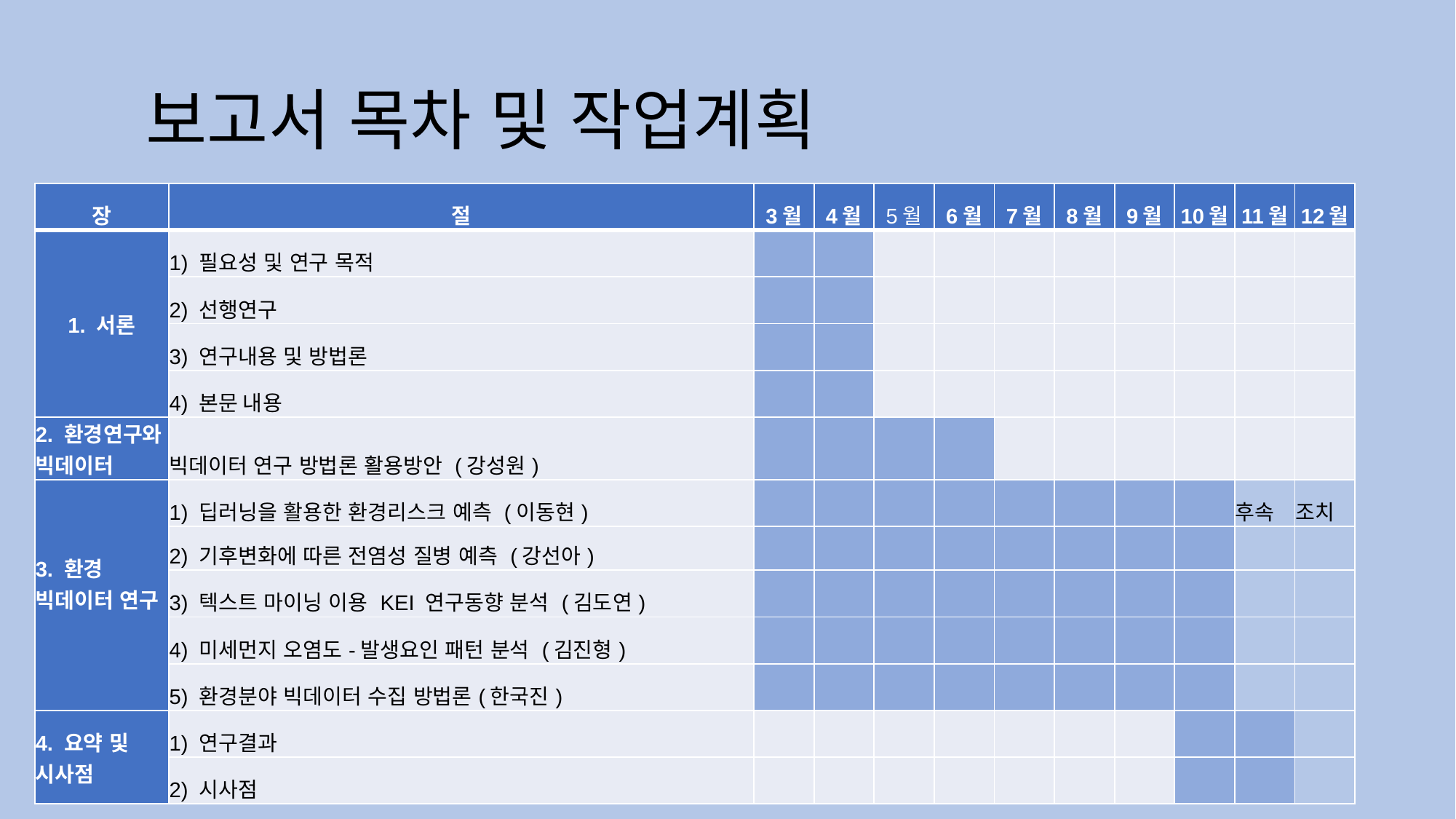

# 보고서 목차 및 작업계획
| 장 | 절 | 3월 | 4월 | 5월 | 6월 | 7월 | 8월 | 9월 | 10월 | 11월 | 12월 |
| --- | --- | --- | --- | --- | --- | --- | --- | --- | --- | --- | --- |
| 1. 서론 | 1) 필요성 및 연구 목적 |  |  |  |  |  |  |  |  |  |  |
|  | 2) 선행연구 |  |  |  |  |  |  |  |  |  |  |
|  | 3) 연구내용 및 방법론 |  |  |  |  |  |  |  |  |  |  |
|  | 4) 본문 내용 |  |  |  |  |  |  |  |  |  |  |
| 2. 환경연구와 빅데이터 | 빅데이터 연구 방법론 활용방안 (강성원) |  |  |  |  |  |  |  |  |  |  |
| 3. 환경 빅데이터 연구 | 1) 딥러닝을 활용한 환경리스크 예측 (이동현) |  |  |  |  |  |  |  |  | 후속 | 조치 |
|  | 2) 기후변화에 따른 전염성 질병 예측 (강선아) |  |  |  |  |  |  |  |  |  |  |
|  | 3) 텍스트 마이닝 이용 KEI 연구동향 분석 (김도연) |  |  |  |  |  |  |  |  |  |  |
|  | 4) 미세먼지 오염도-발생요인 패턴 분석 (김진형) |  |  |  |  |  |  |  |  |  |  |
|  | 5) 환경분야 빅데이터 수집 방법론(한국진) |  |  |  |  |  |  |  |  |  |  |
| 4. 요약 및 시사점 | 1) 연구결과 |  |  |  |  |  |  |  |  |  |  |
|  | 2) 시사점 |  |  |  |  |  |  |  |  |  |  |
38